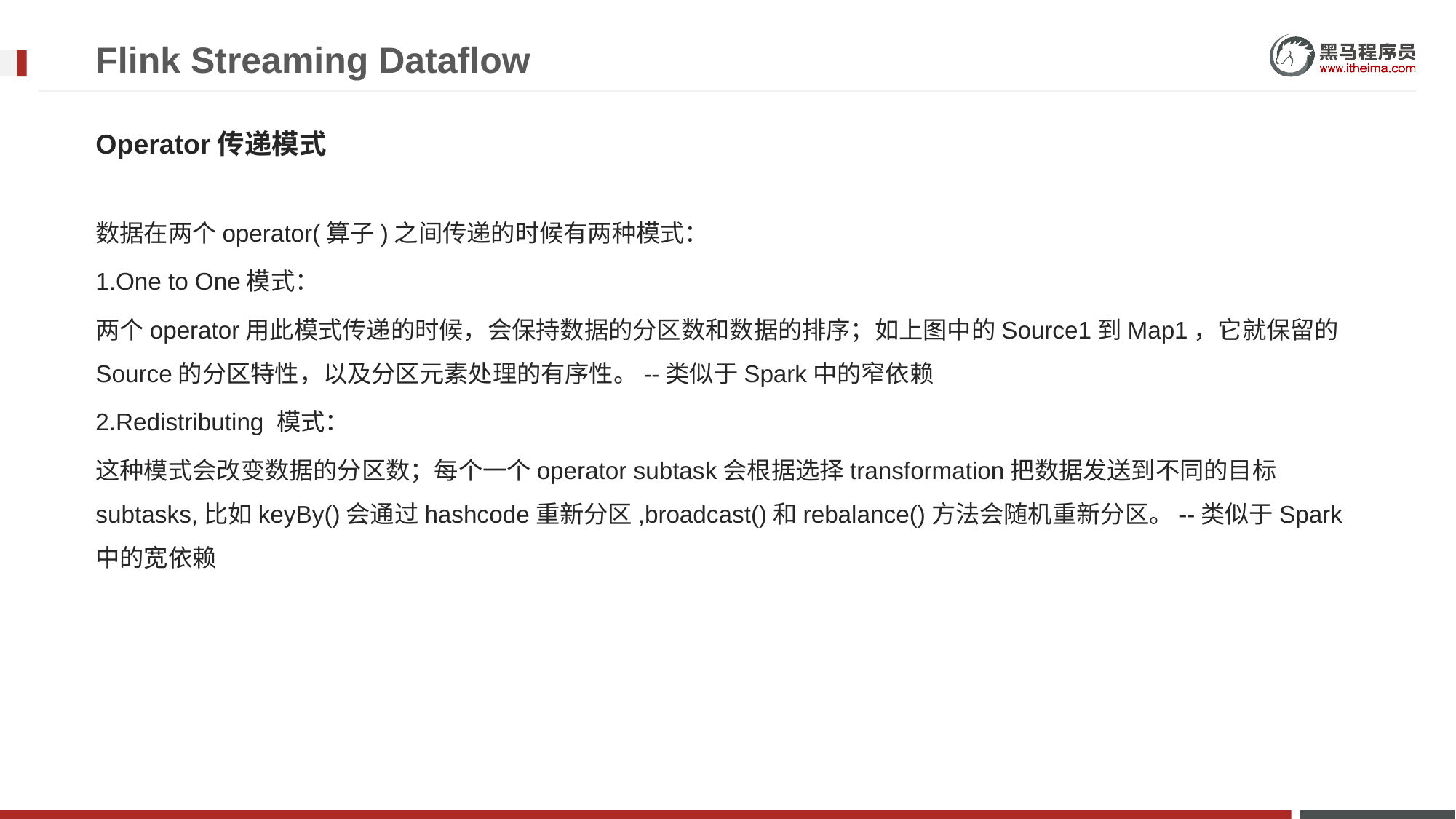

# Flink Streaming Dataflow
Operator传递模式
数据在两个operator(算子)之间传递的时候有两种模式：
1.One to One模式：
两个operator用此模式传递的时候，会保持数据的分区数和数据的排序；如上图中的Source1到Map1，它就保留的Source的分区特性，以及分区元素处理的有序性。--类似于Spark中的窄依赖
2.Redistributing 模式：
这种模式会改变数据的分区数；每个一个operator subtask会根据选择transformation把数据发送到不同的目标subtasks,比如keyBy()会通过hashcode重新分区,broadcast()和rebalance()方法会随机重新分区。--类似于Spark中的宽依赖